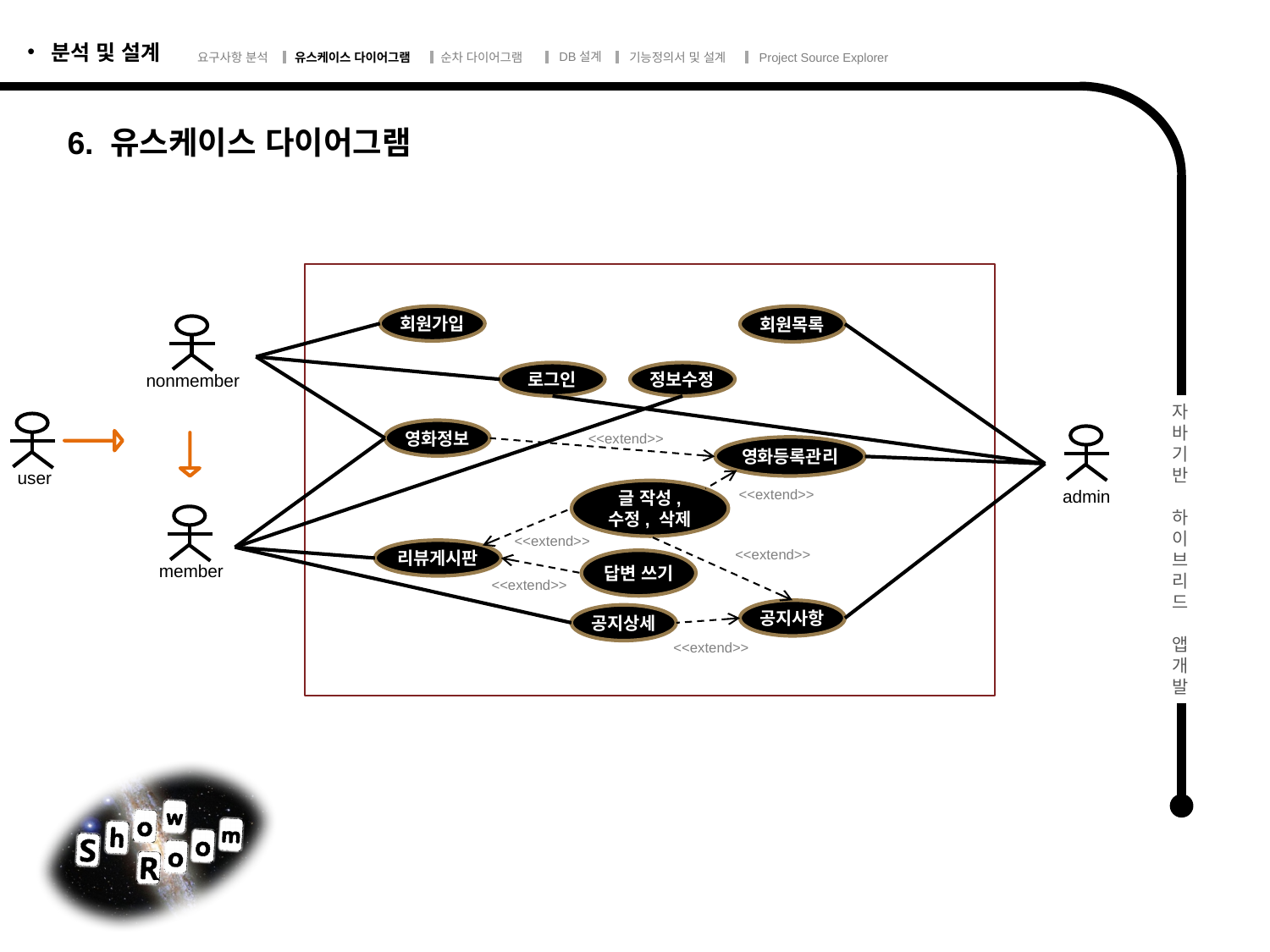

6. 유스케이스 다이어그램

회원가입
회원목록

nonmember
로그인
정보수정

user
영화정보

admin

<<extend>>

영화등록관리
글 작성,
수정, 삭제
<<extend>>

member
<<extend>>
리뷰게시판
<<extend>>
답변 쓰기
<<extend>>
공지사항
공지상세
<<extend>>